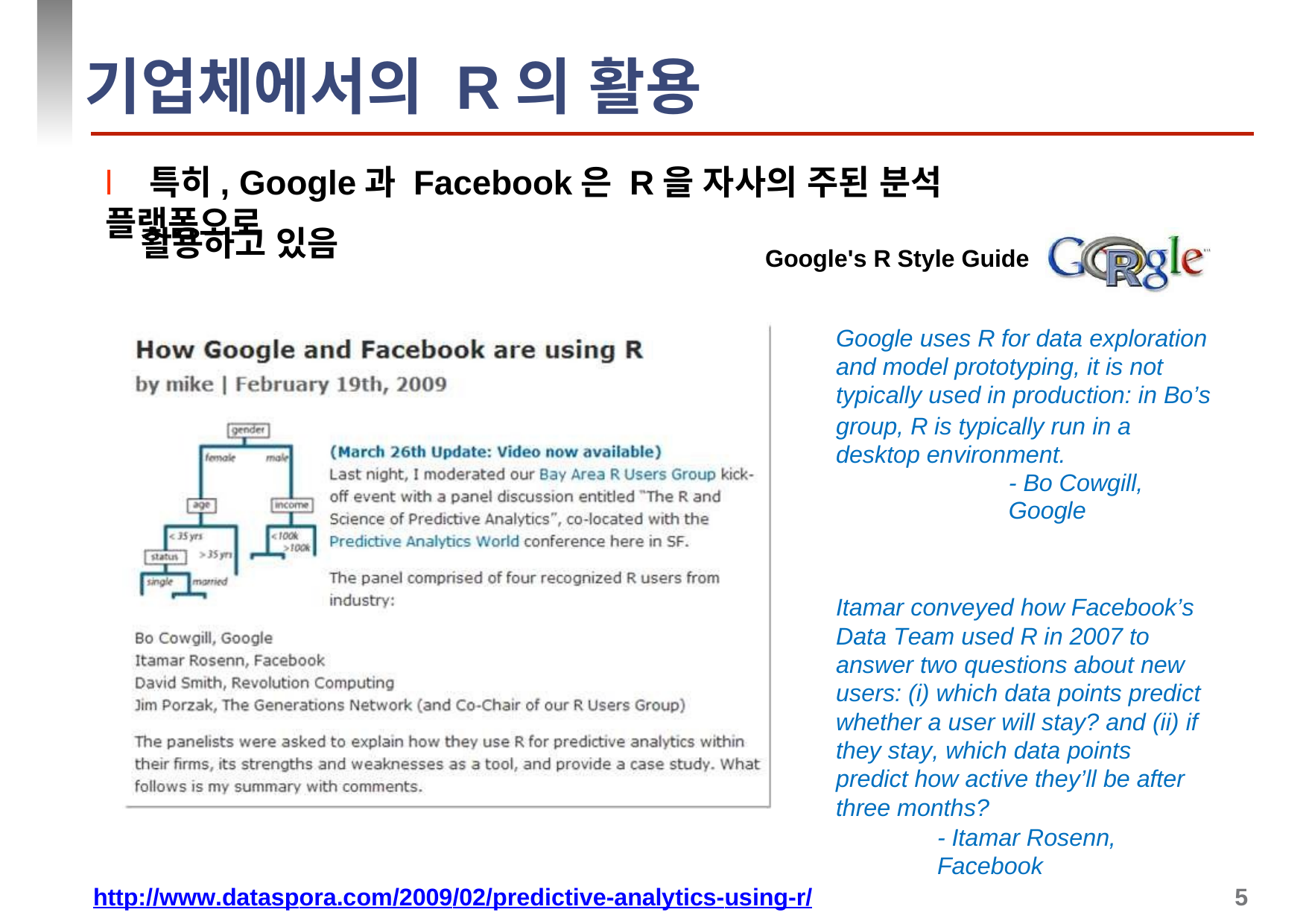

# 기업체에서의 R의 활용
l 특히, Google과 Facebook은 R을 자사의 주된 분석 플랫폼으로
활용하고 있음

Google's R Style Guide

Google uses R for data exploration and model prototyping, it is not typically used in production: in Bo’s
group, R is typically run in a desktop environment.
- Bo Cowgill, Google

Itamar conveyed how Facebook’s Data Team used R in 2007 to answer two questions about new users: (i) which data points predict whether a user will stay? and (ii) if they stay, which data points predict how active they’ll be after three months?
- Itamar Rosenn, Facebook
http://www.dataspora.com/2009/02/predictive-analytics-using-r/

5